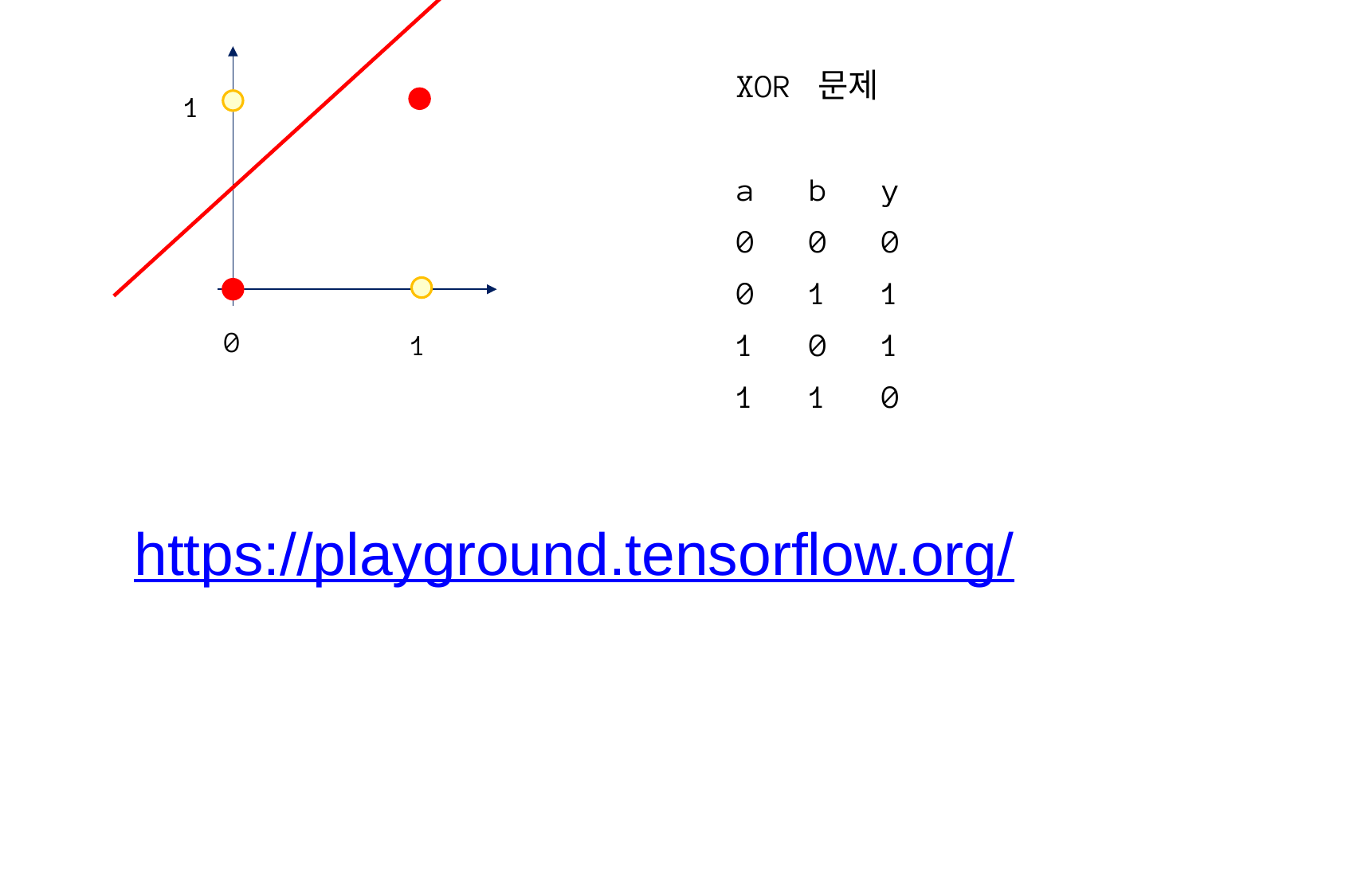

XOR 문제

a   b   y
0   0   0
0   1   1
1   0   1
1   1   0
1

0
1
https://playground.tensorflow.org/